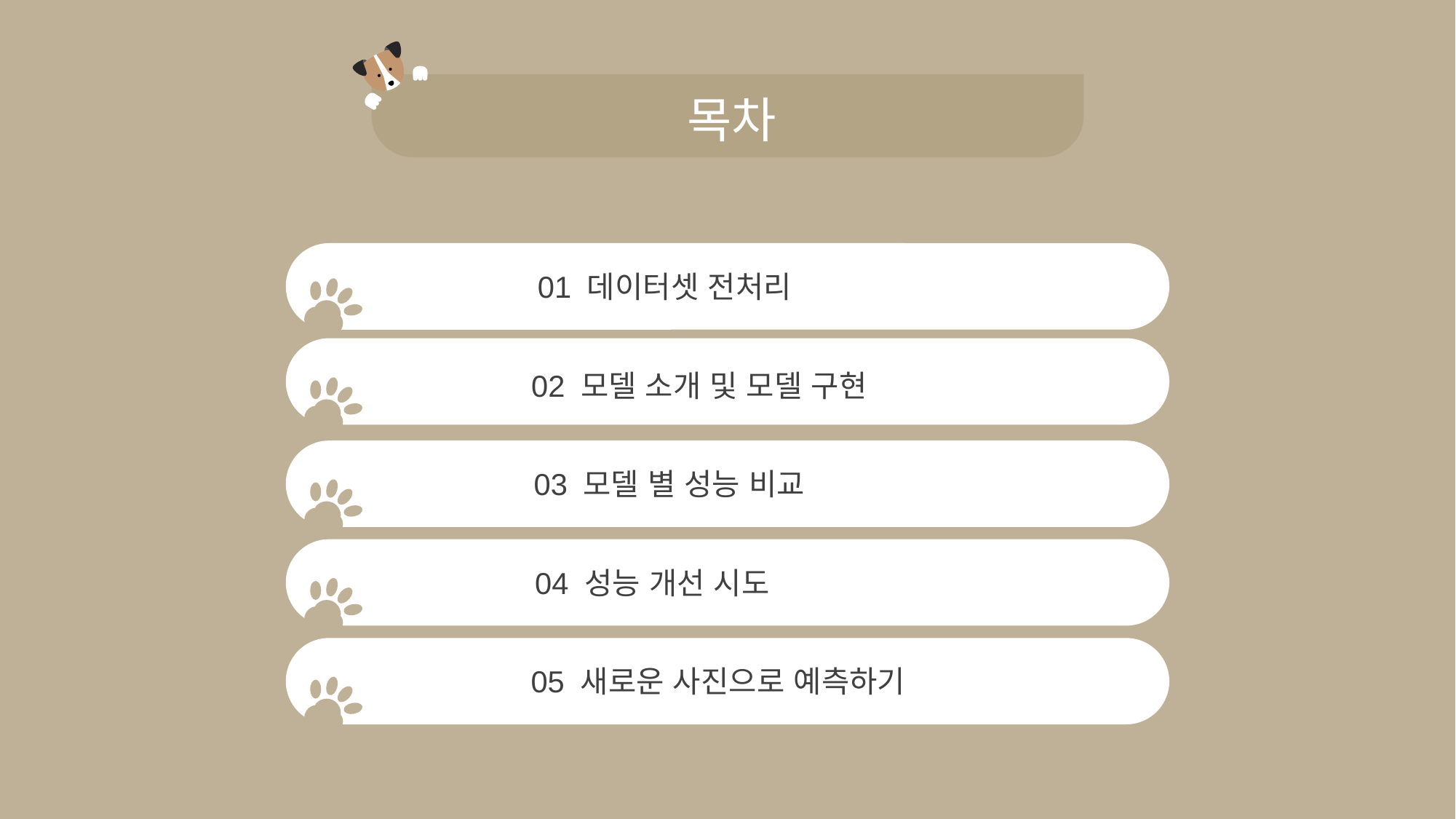

목차

01 데이터셋 전처리

02 모델 소개 및 모델 구현

03 모델 별 성능 비교

04 성능 개선 시도

05 새로운 사진으로 예측하기